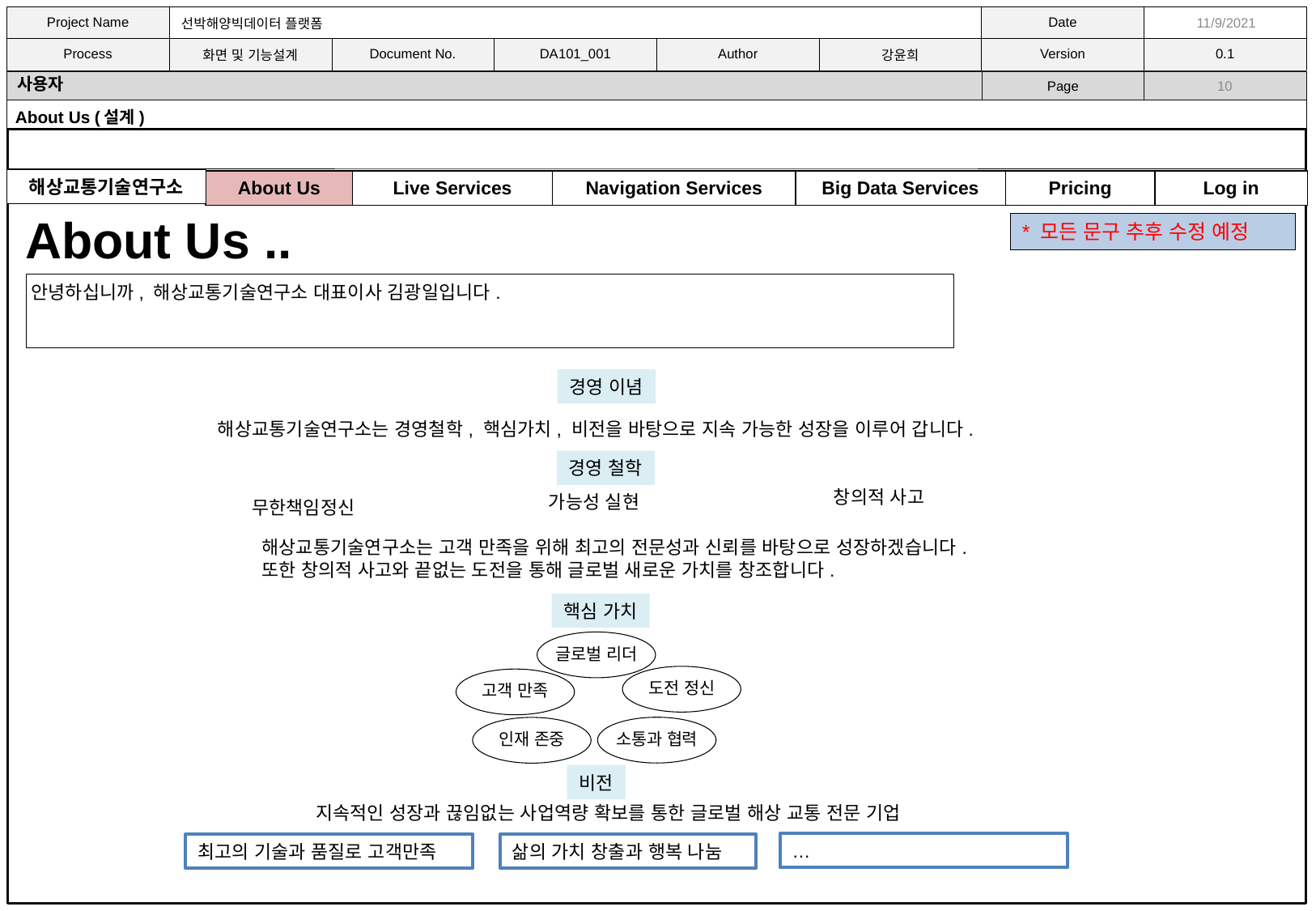

11/9/2021
사용자
10
About Us (설계)

해상교통기술연구소
| About Us | Live Services | Navigation Services | Big Data Services | Pricing | Log in |
| --- | --- | --- | --- | --- | --- |
About Us ..
* 모든 문구 추후 수정 예정

안녕하십니까, 해상교통기술연구소 대표이사 김광일입니다.
경영 이념
해상교통기술연구소는 경영철학, 핵심가치, 비전을 바탕으로 지속 가능한 성장을 이루어 갑니다.
경영 철학
해상교통기술연구소는 고객 만족을 위해 최고의 전문성과 신뢰를 바탕으로 성장하겠습니다.
또한 창의적 사고와 끝없는 도전을 통해 글로벌 새로운 가치를 창조합니다.
창의적 사고
가능성 실현
무한책임정신
핵심 가치

글로벌 리더

도전 정신

고객 만족

소통과 협력

인재 존중
비전
지속적인 성장과 끊임없는 사업역량 확보를 통한 글로벌 해상 교통 전문 기업
…
최고의 기술과 품질로 고객만족
삶의 가치 창출과 행복 나눔